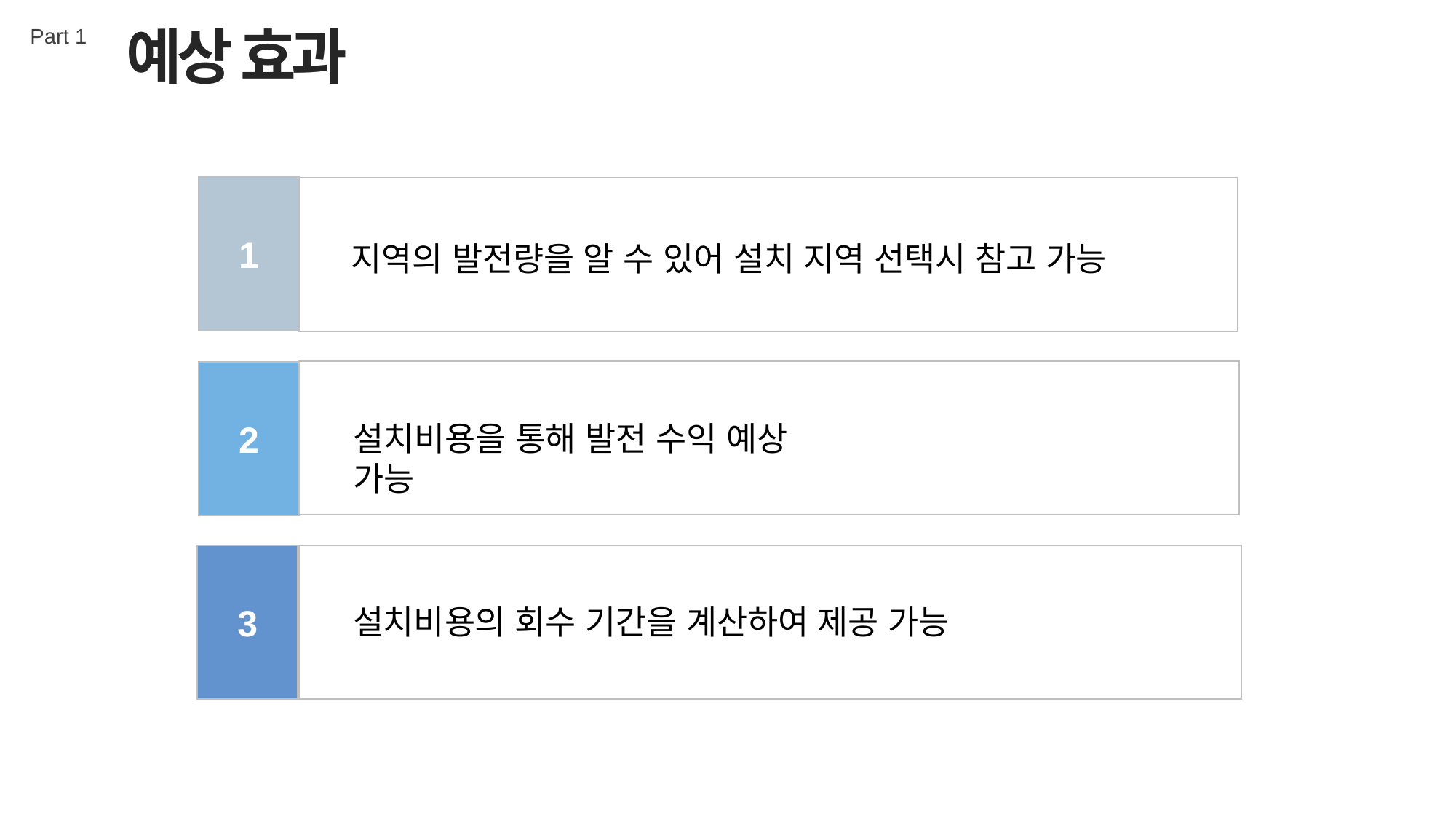

예상 효과
Part 1
1

지역의 발전량을 알 수 있어 설치 지역 선택시 참고 가능
2
설치비용을 통해 발전 수익 예상 가능
이미지
이미지
3
설치비용의 회수 기간을 계산하여 제공 가능